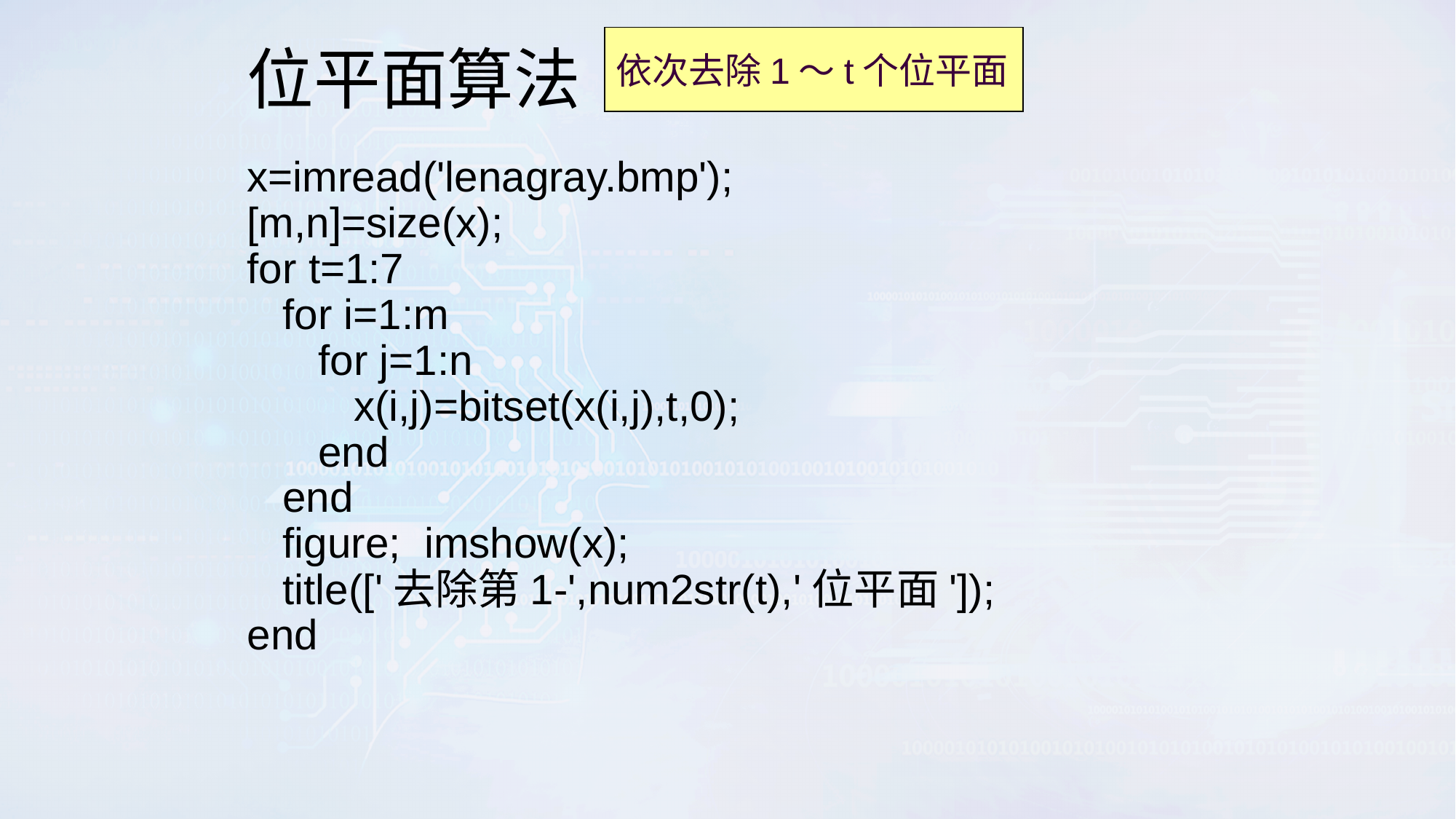

依次去除1～t个位平面
# 位平面算法
x=imread('lenagray.bmp');
[m,n]=size(x);
for t=1:7
   for i=1:m
      for j=1:n
         x(i,j)=bitset(x(i,j),t,0);
      end
   end
   figure;  imshow(x);
   title(['去除第1-',num2str(t),'位平面']);
end